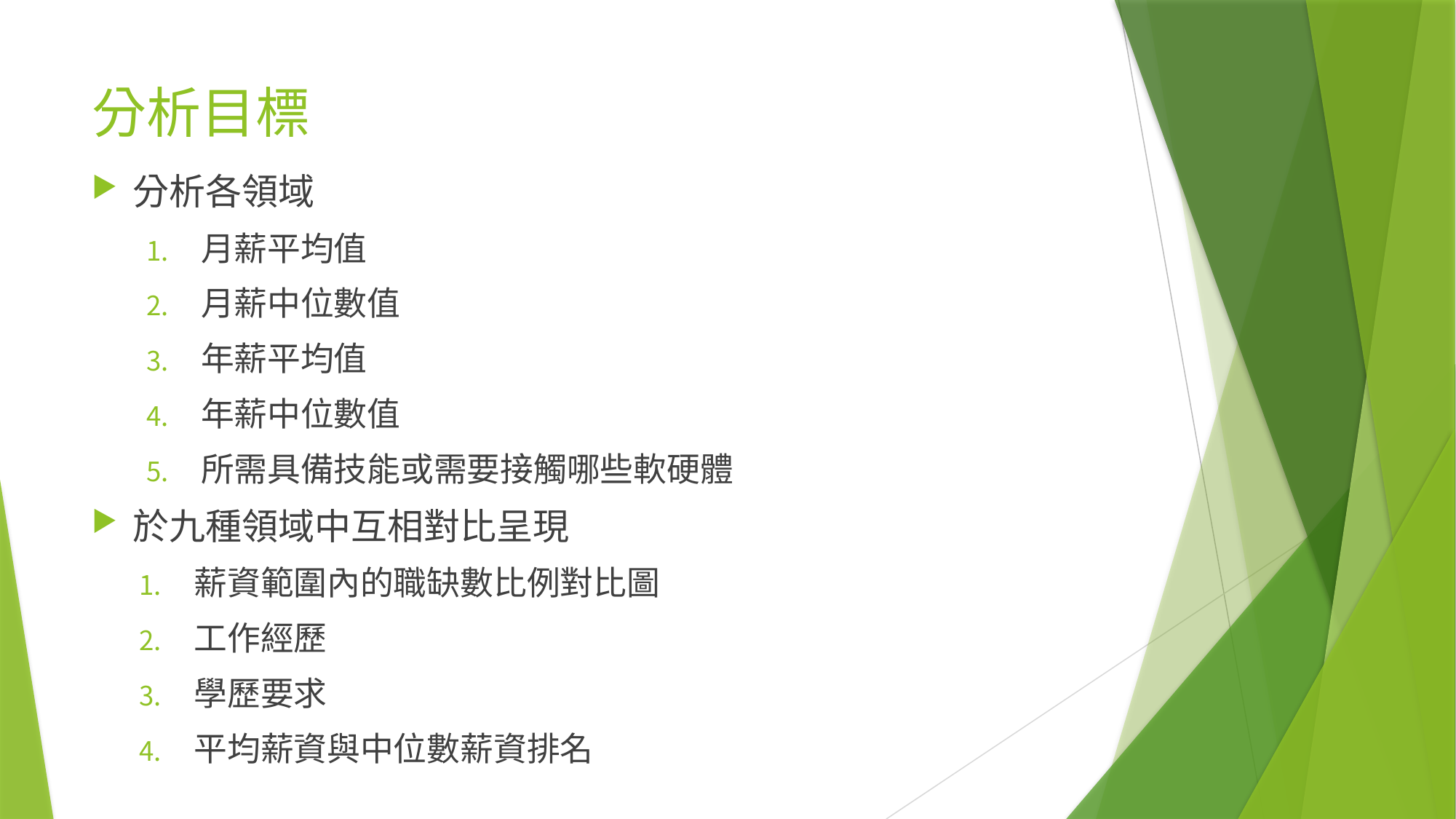

# 分析目標
分析各領域
月薪平均值
月薪中位數值
年薪平均值
年薪中位數值
所需具備技能或需要接觸哪些軟硬體
於九種領域中互相對比呈現
薪資範圍內的職缺數比例對比圖
工作經歷
學歷要求
平均薪資與中位數薪資排名